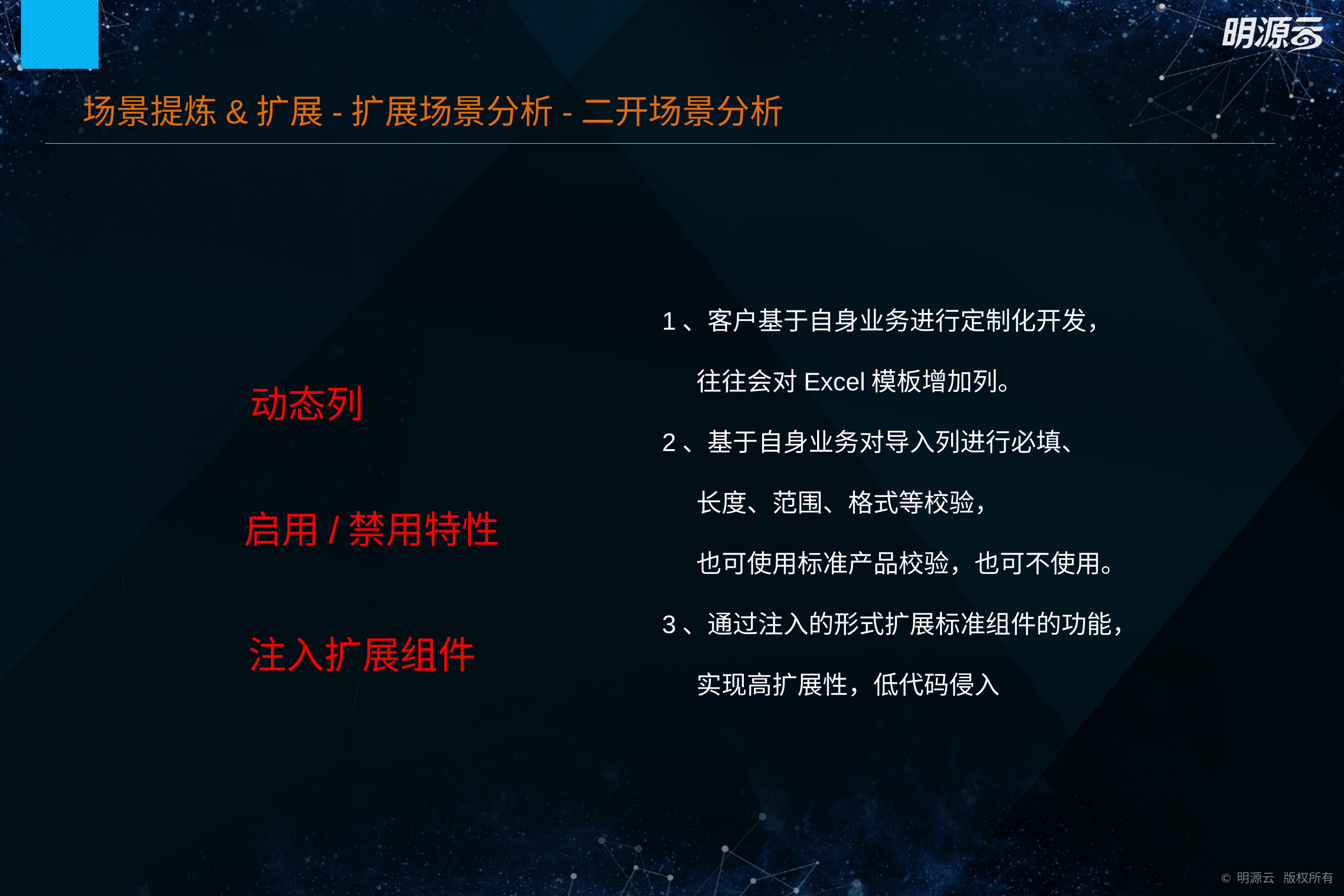

场景提炼&扩展-扩展场景分析-二开场景分析
1、客户基于自身业务进行定制化开发，

     往往会对Excel模板增加列。

2、基于自身业务对导入列进行必填、

     长度、范围、格式等校验，

     也可使用标准产品校验，也可不使用。

3、通过注入的形式扩展标准组件的功能，

     实现高扩展性，低代码侵入
动态列
启用/禁用特性
注入扩展组件